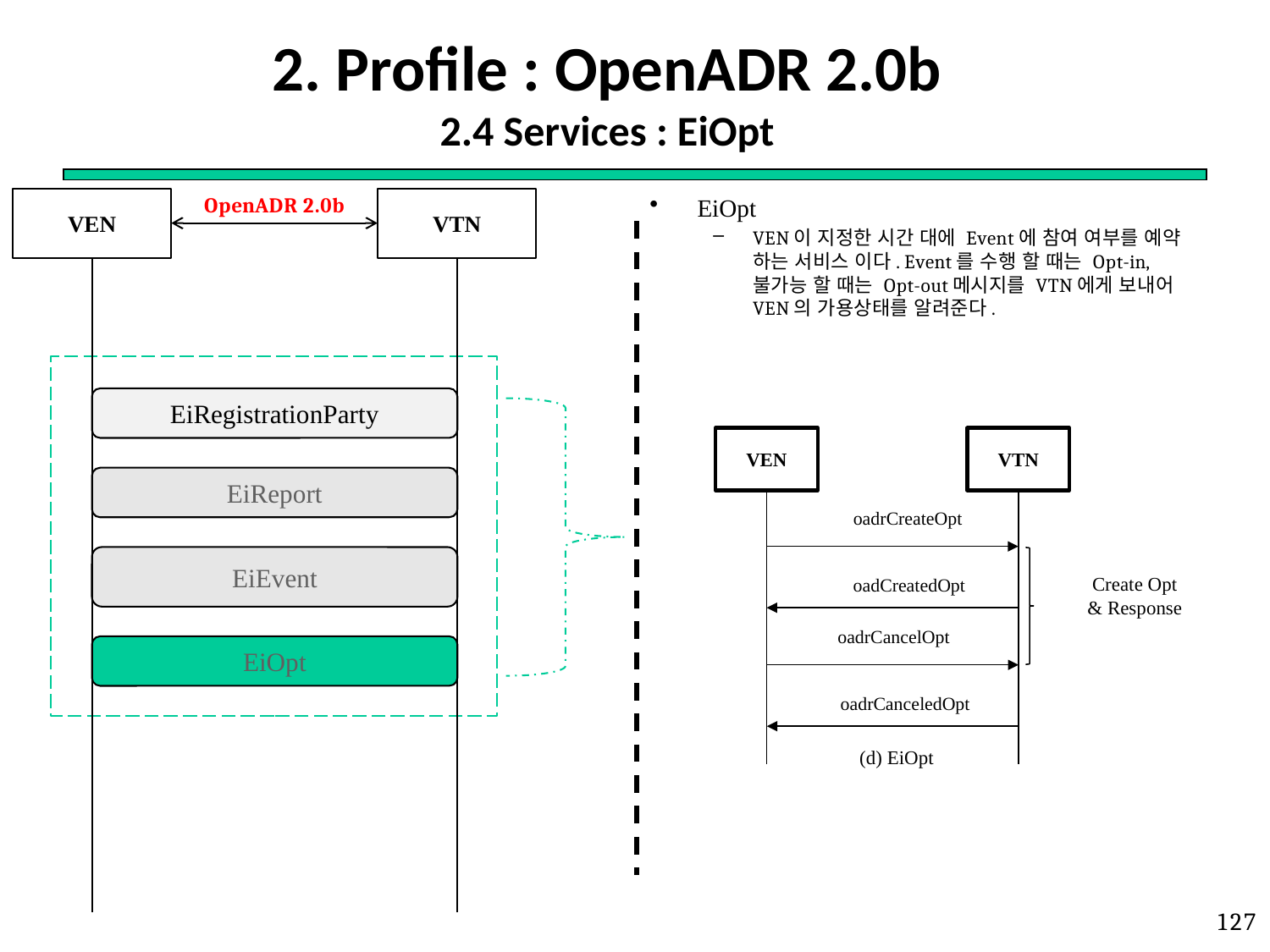

# 2. Profile : OpenADR 2.0b 2.4 Services : EiOpt
OpenADR 2.0b
EiOpt
VEN이 지정한 시간 대에 Event에 참여 여부를 예약 하는 서비스 이다. Event를 수행 할 때는 Opt-in, 불가능 할 때는 Opt-out메시지를 VTN에게 보내어 VEN의 가용상태를 알려준다.

VEN
VTN

EiRegistrationParty

VEN
VTN
oadrCreateOpt

Create Opt
& Response
oadCreatedOpt
(d) EiOpt
EiReport
EiEvent
oadrCancelOpt
EiOpt
oadrCanceledOpt
127